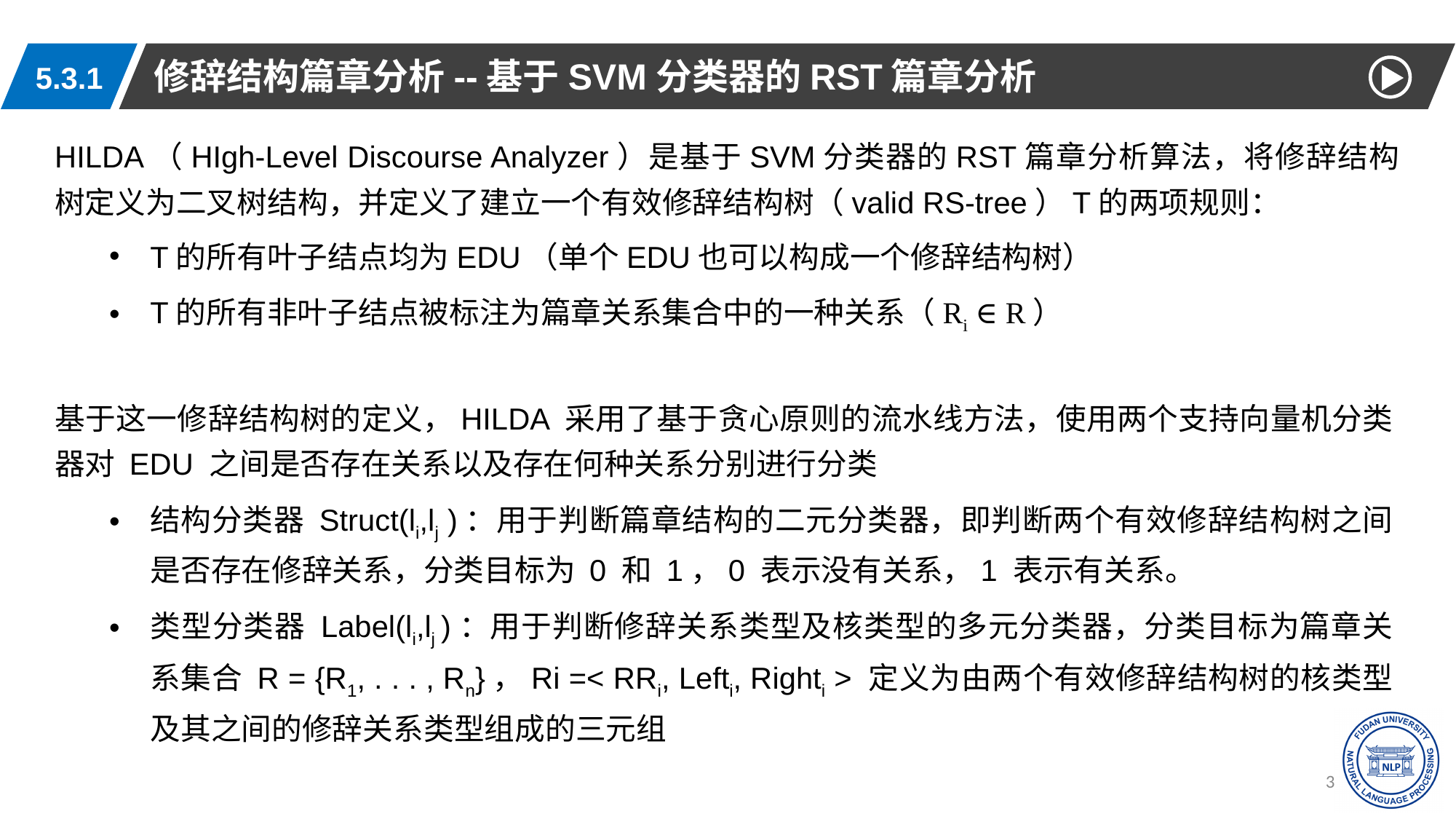

修辞结构篇章分析--基于SVM分类器的RST篇章分析
5.3.1

HILDA（HIgh-Level Discourse Analyzer）是基于SVM分类器的RST篇章分析算法，将修辞结构树定义为二叉树结构，并定义了建立一个有效修辞结构树（valid RS-tree）T的两项规则：
T的所有叶子结点均为EDU（单个EDU也可以构成一个修辞结构树）
T的所有非叶子结点被标注为篇章关系集合中的一种关系（Ri ∈ R）
基于这一修辞结构树的定义，HILDA 采用了基于贪心原则的流水线方法，使用两个支持向量机分类器对 EDU 之间是否存在关系以及存在何种关系分别进行分类
结构分类器 Struct(li,lj )：用于判断篇章结构的二元分类器，即判断两个有效修辞结构树之间是否存在修辞关系，分类目标为 0 和 1，0 表示没有关系，1 表示有关系。
类型分类器 Label(li,lj )：用于判断修辞关系类型及核类型的多元分类器，分类目标为篇章关系集合 R = {R1, . . . , Rn}，Ri =< RRi, Lefti, Righti > 定义为由两个有效修辞结构树的核类型及其之间的修辞关系类型组成的三元组

32